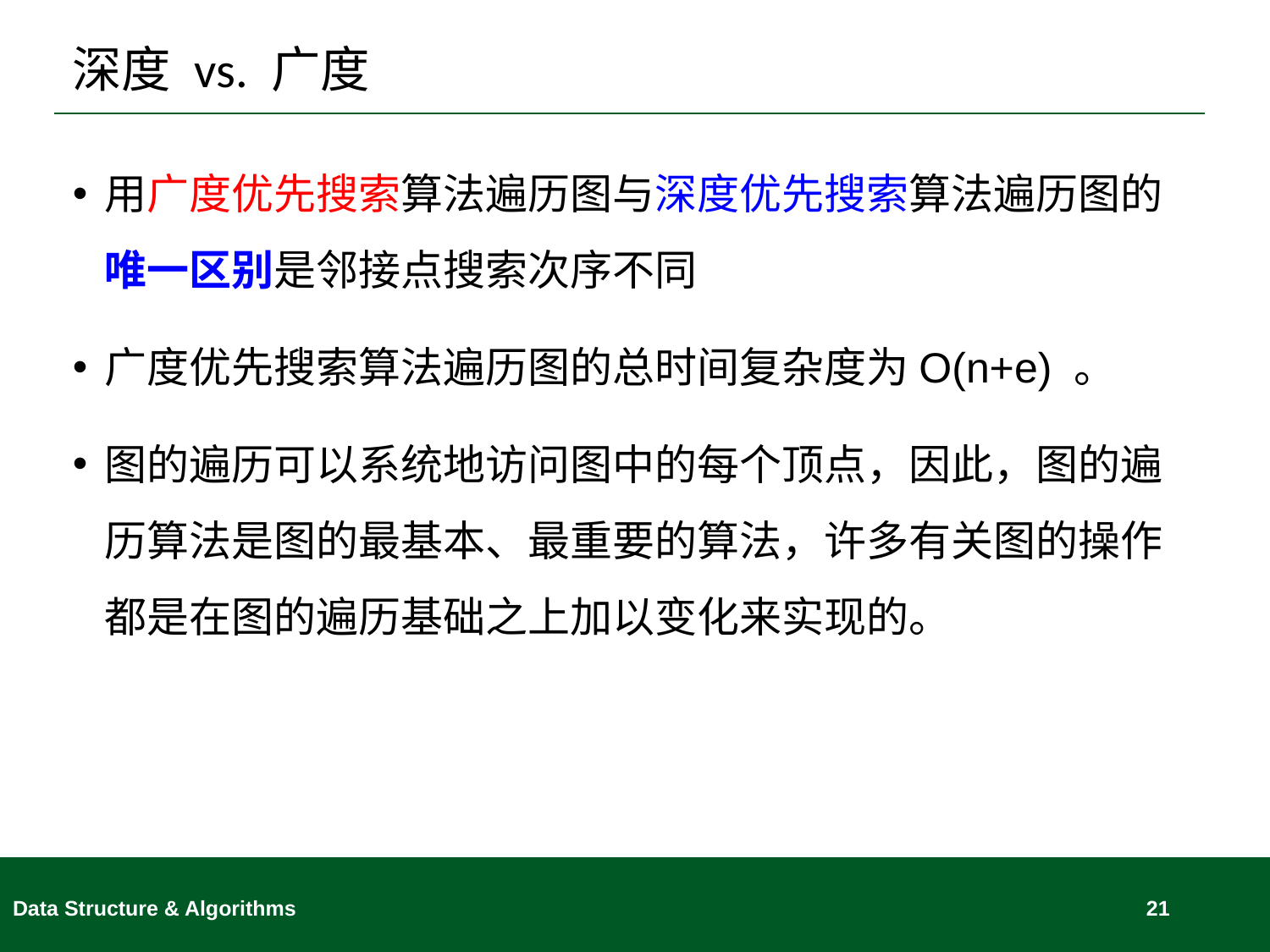

# 深度 vs. 广度
用广度优先搜索算法遍历图与深度优先搜索算法遍历图的唯一区别是邻接点搜索次序不同
广度优先搜索算法遍历图的总时间复杂度为O(n+e) 。
图的遍历可以系统地访问图中的每个顶点，因此，图的遍历算法是图的最基本、最重要的算法，许多有关图的操作都是在图的遍历基础之上加以变化来实现的。

Data Structure & Algorithms
21